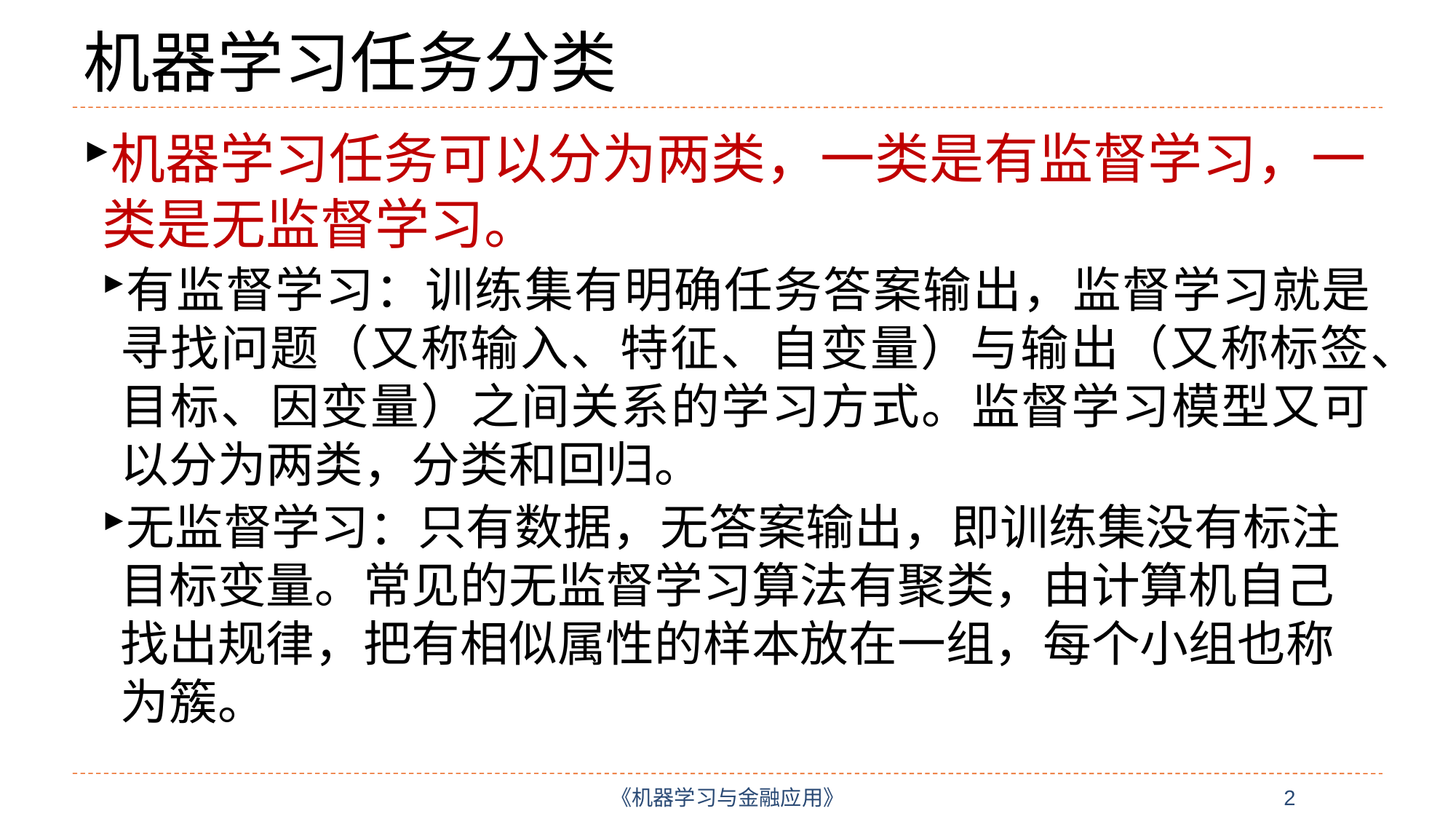

# 机器学习任务分类
机器学习任务可以分为两类，一类是有监督学习，一类是无监督学习。
有监督学习：训练集有明确任务答案输出，监督学习就是寻找问题（又称输入、特征、自变量）与输出（又称标签、目标、因变量）之间关系的学习方式。监督学习模型又可以分为两类，分类和回归。
无监督学习：只有数据，无答案输出，即训练集没有标注目标变量。常见的无监督学习算法有聚类，由计算机自己找出规律，把有相似属性的样本放在一组，每个小组也称为簇。